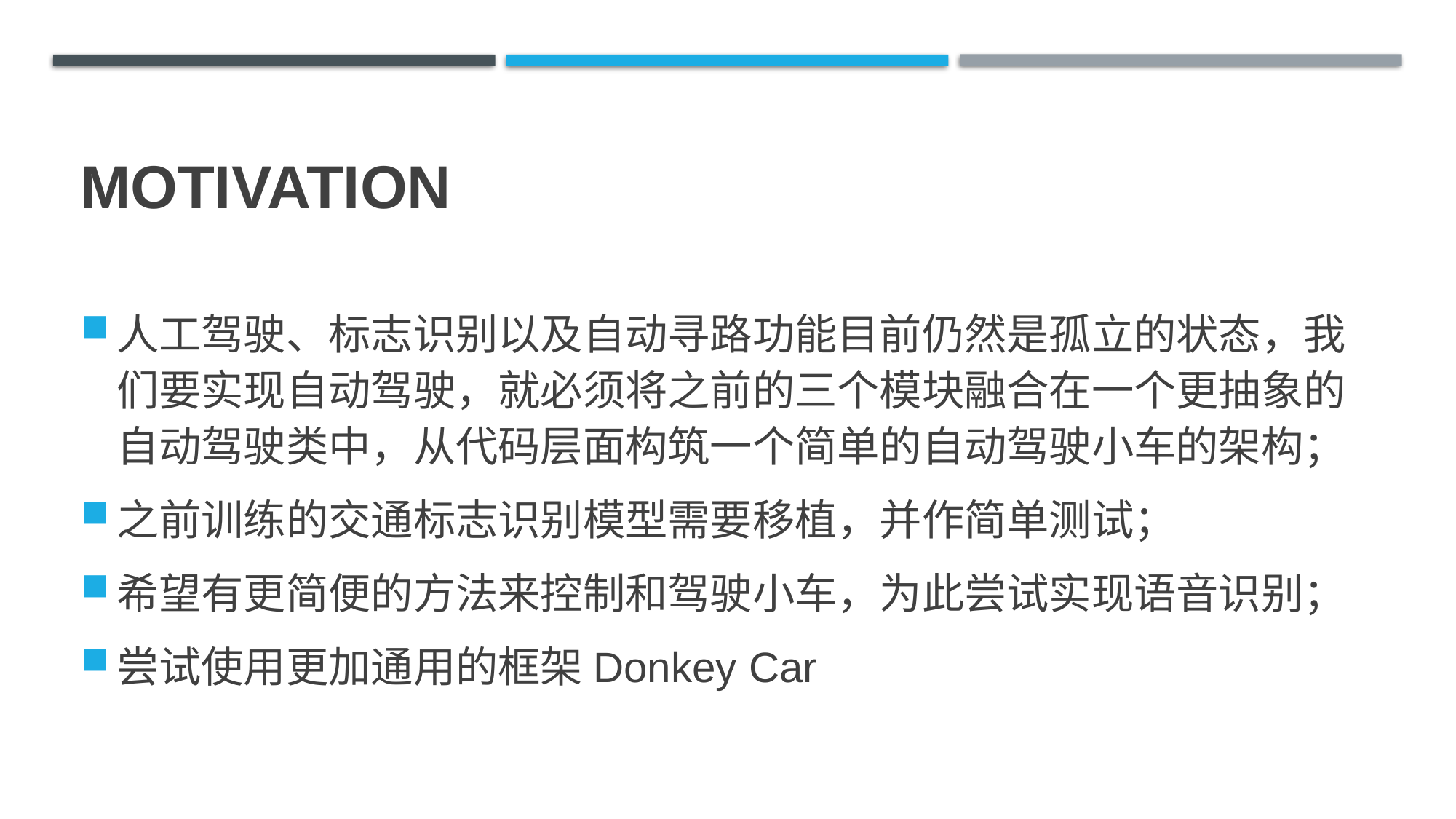

# motivation
人工驾驶、标志识别以及自动寻路功能目前仍然是孤立的状态，我们要实现自动驾驶，就必须将之前的三个模块融合在一个更抽象的自动驾驶类中，从代码层面构筑一个简单的自动驾驶小车的架构；
之前训练的交通标志识别模型需要移植，并作简单测试；
希望有更简便的方法来控制和驾驶小车，为此尝试实现语音识别；
尝试使用更加通用的框架Donkey Car